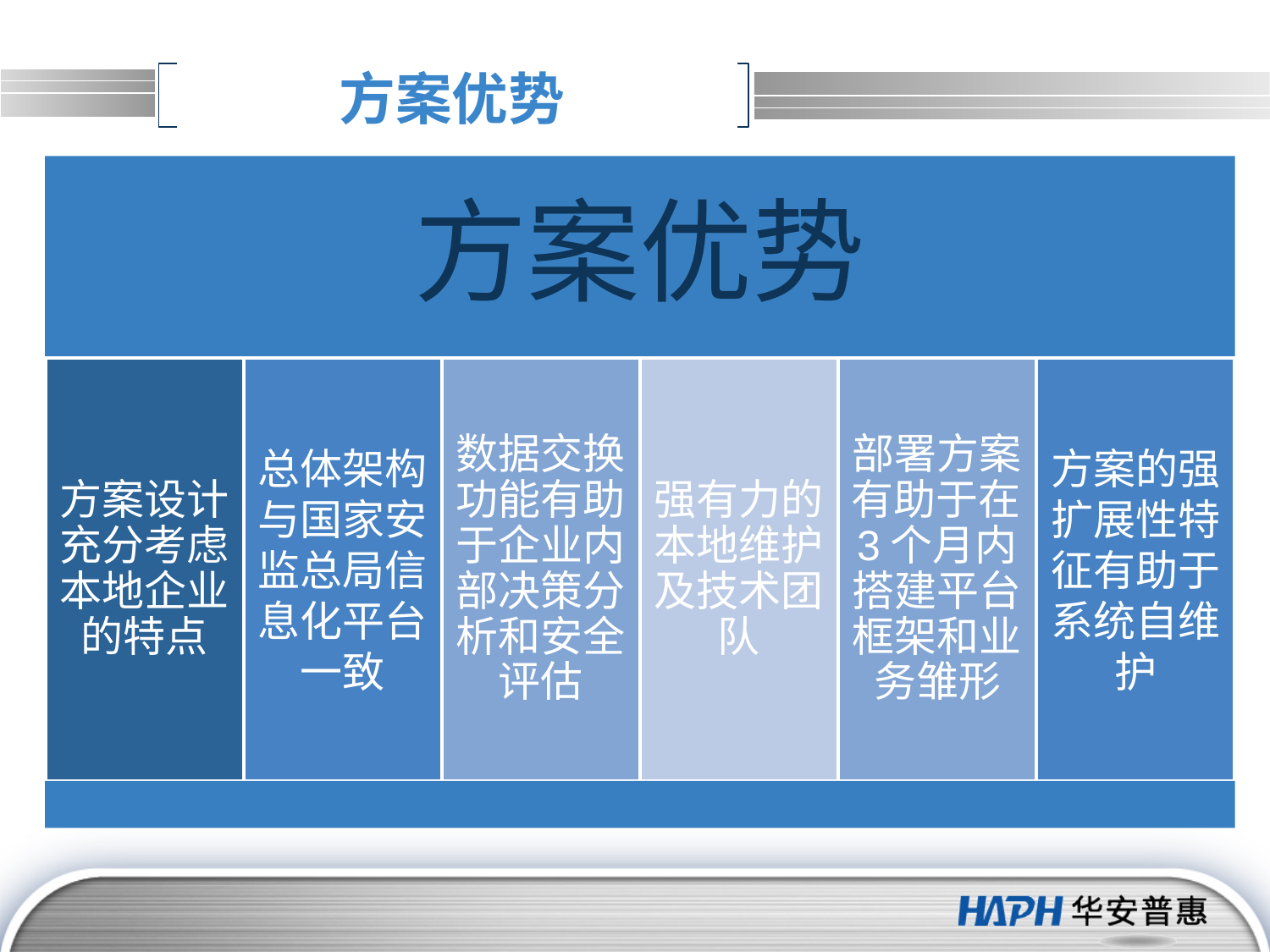

# 方案优势
方案优势
方案设计充分考虑本地企业的特点
总体架构与国家安监总局信息化平台一致
数据交换功能有助于企业内部决策分析和安全评估
强有力的本地维护及技术团队
部署方案有助于在3个月内搭建平台框架和业务雏形
方案的强扩展性特征有助于系统自维护